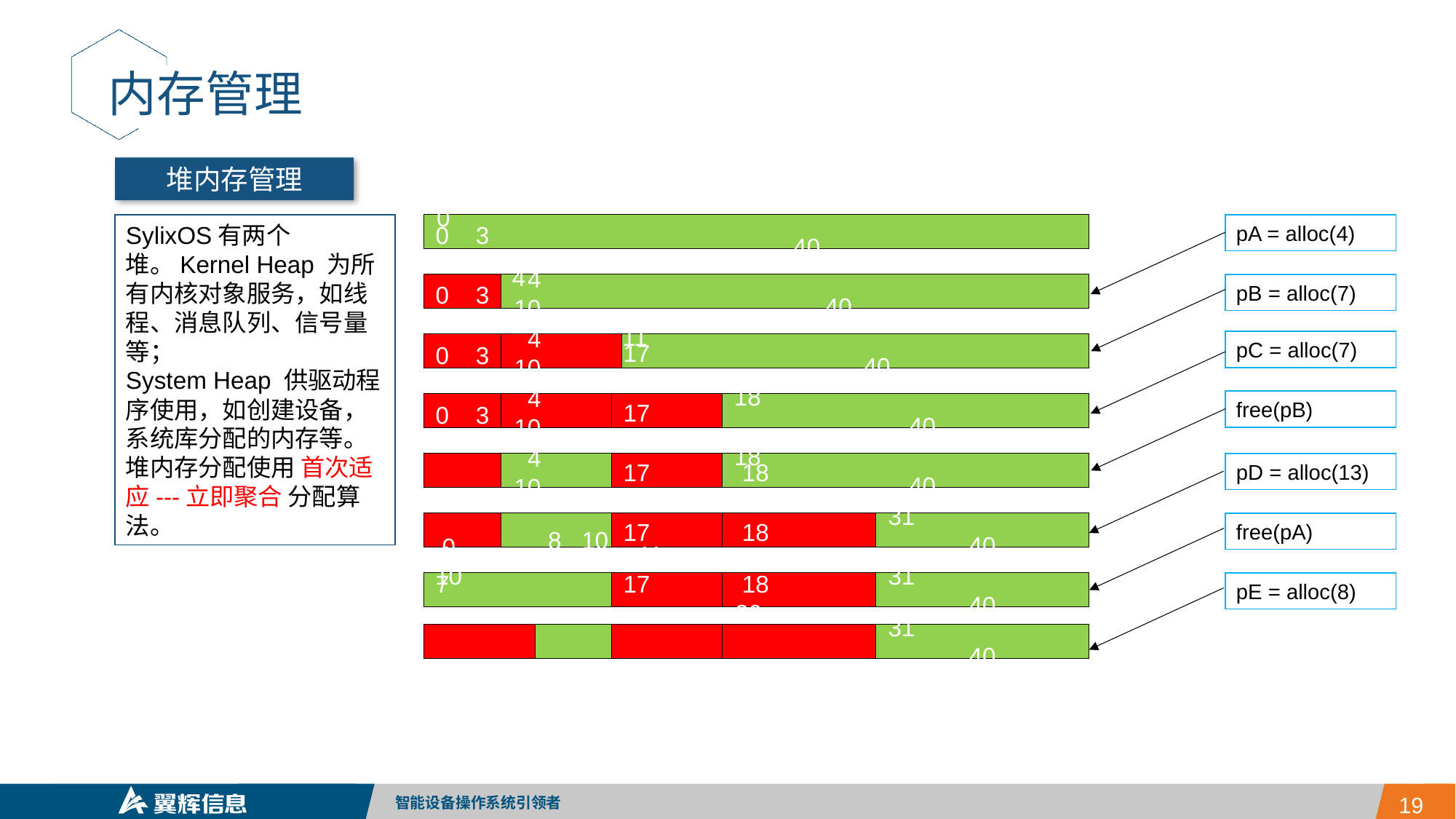

内存管理
堆内存管理
SylixOS有两个堆。Kernel Heap 为所有内核对象服务，如线程、消息队列、信号量等；
System Heap 供驱动程序使用，如创建设备，系统库分配的内存等。
堆内存分配使用 首次适应---立即聚合 分配算法。
0                                                                                                             40
pA = alloc(4)
0    3
4                                                                                                40
pB = alloc(7)
pC = alloc(7)
0    3
4         10
11                                                                         40
free(pB)
0    3
4         10
11      17
18                                                     40
0    3
4         10
11      17
18                                                     40
pD = alloc(13)
0    3
4         10
11      17
18              30
31                         40
free(pA)
0                       10
11      17
18              30
31                         40
pE = alloc(8)
0           7
8   10
11      17
18              30
31                         40